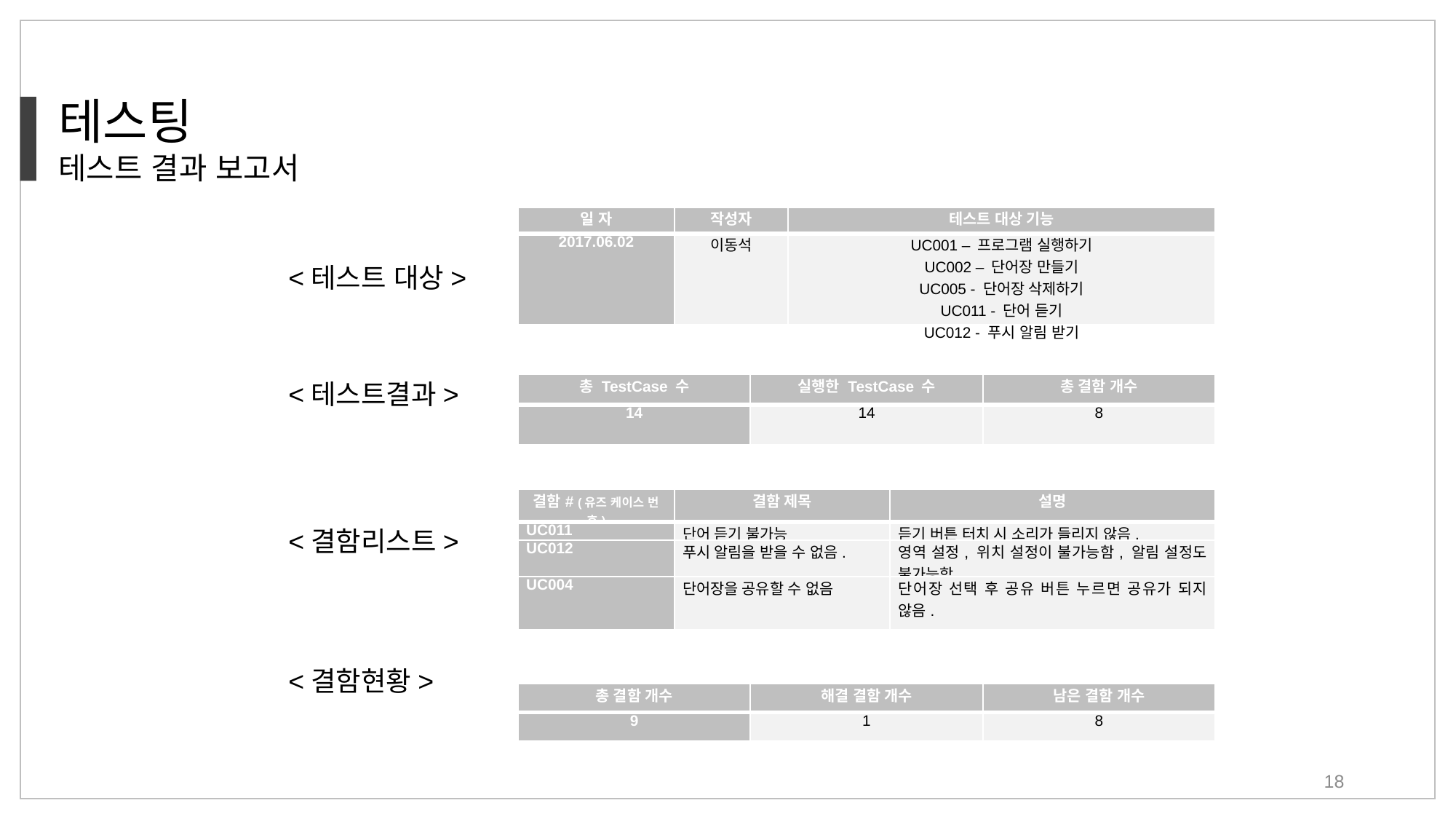

테스팅
테스트 결과 보고서

| 일 자 | 작성자 | 테스트 대상 기능 |
| --- | --- | --- |
| 2017.06.02 | 이동석 | UC001 – 프로그램 실행하기 UC002 – 단어장 만들기 UC005 - 단어장 삭제하기 UC011 - 단어 듣기 UC012 - 푸시 알림 받기 |
<테스트 대상>
<테스트결과>
| 총 TestCase 수 | 실행한 TestCase 수 | 총 결함 개수 |
| --- | --- | --- |
| 14 | 14 | 8 |
| 결함# (유즈 케이스 번호) | 결함 제목 | 설명 |
| --- | --- | --- |
| UC011 | 단어 듣기 불가능 | 듣기 버튼 터치 시 소리가 들리지 않음. |
| UC012 | 푸시 알림을 받을 수 없음. | 영역 설정, 위치 설정이 불가능함, 알림 설정도 불가능함. |
| UC004 | 단어장을 공유할 수 없음 | 단어장 선택 후 공유 버튼 누르면 공유가 되지 않음. |
<결함리스트>
<결함현황>
| 총 결함 개수 | 해결 결함 개수 | 남은 결함 개수 |
| --- | --- | --- |
| 9 | 1 | 8 |

18